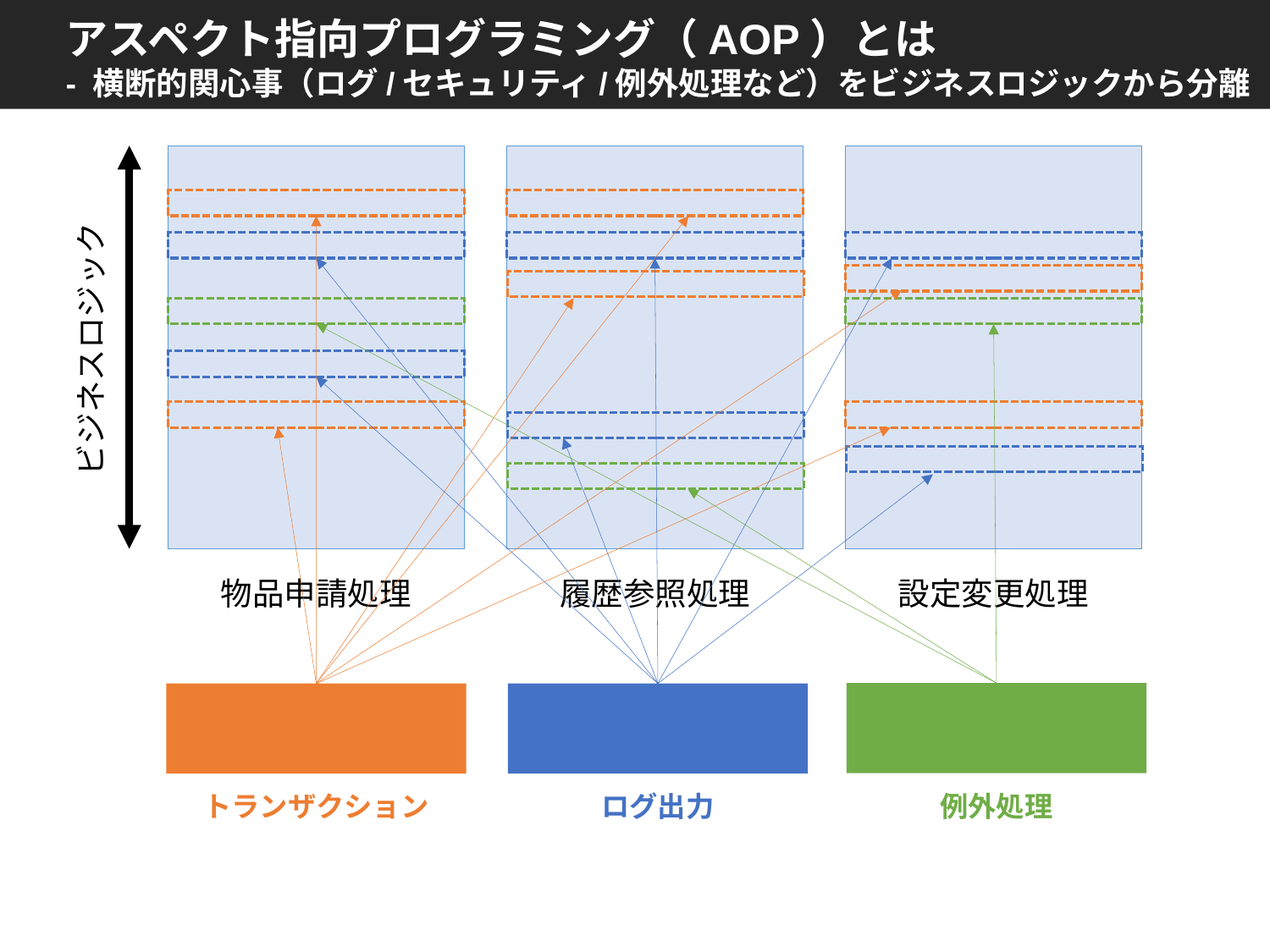

アスペクト指向プログラミング（AOP）とは
- 横断的関心事（ログ/セキュリティ/例外処理など）をビジネスロジックから分離

ビジネスロジック

物品申請処理
履歴参照処理
設定変更処理

ログ出力
例外処理
トランザクション